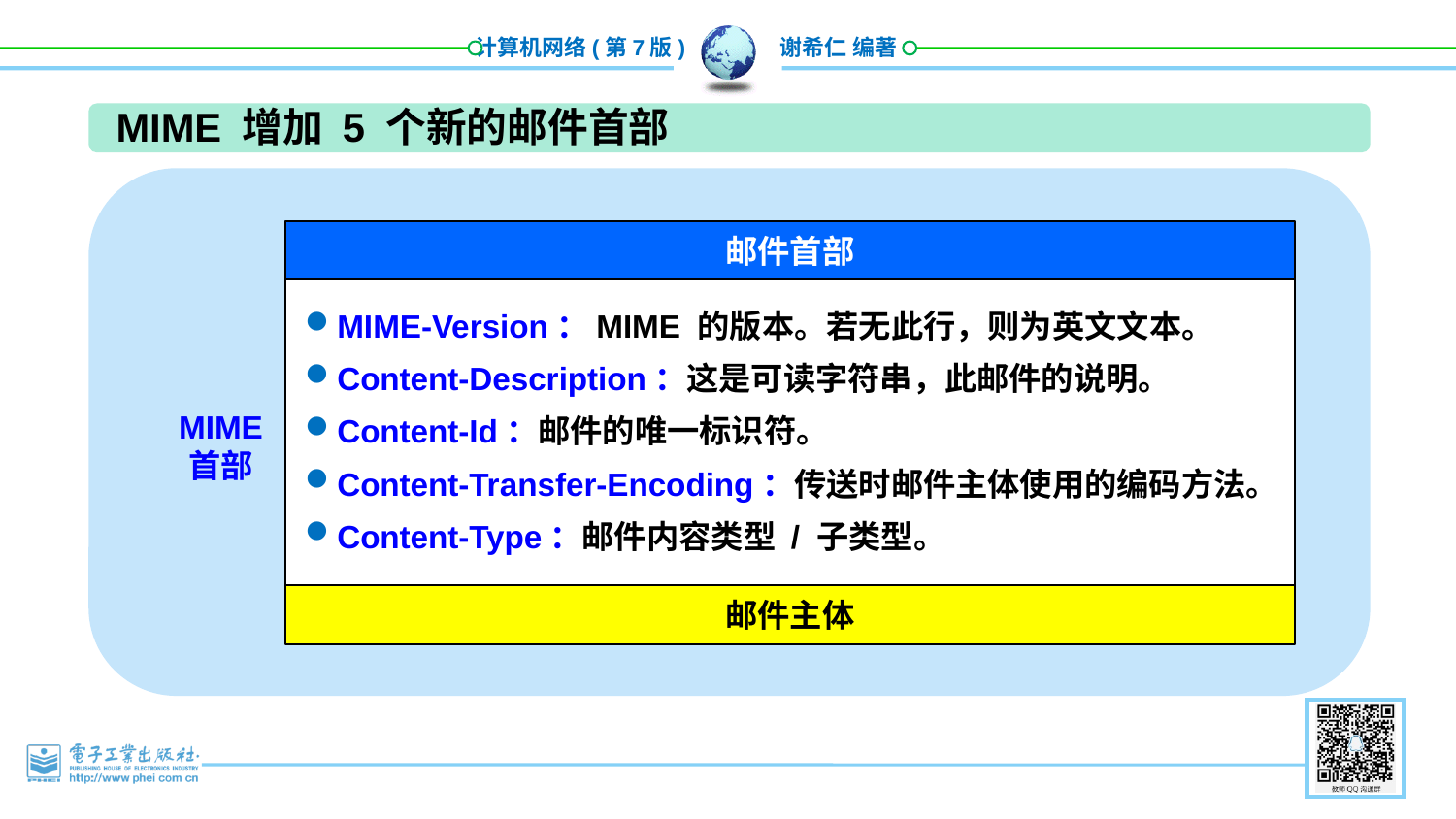

MIME 增加 5 个新的邮件首部

邮件首部

MIME-Version：MIME 的版本。若无此行，则为英文文本。
Content-Description：这是可读字符串，此邮件的说明。
Content-Id：邮件的唯一标识符。
Content-Transfer-Encoding：传送时邮件主体使用的编码方法。
Content-Type：邮件内容类型 / 子类型。
MIME
首部
邮件主体